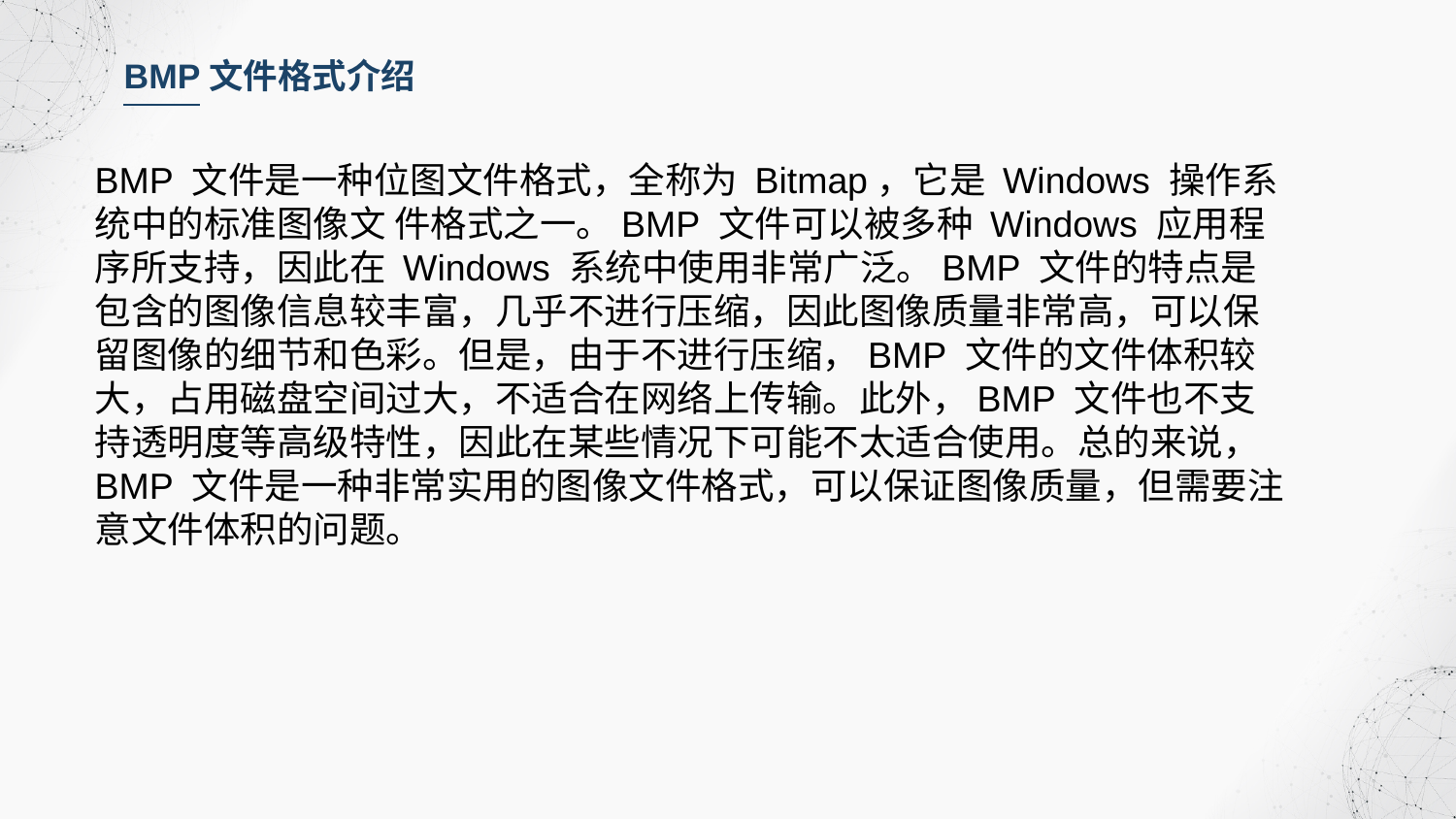

BMP文件格式介绍
BMP 文件是一种位图文件格式，全称为 Bitmap，它是 Windows 操作系统中的标准图像文 件格式之一。BMP 文件可以被多种 Windows 应用程序所支持，因此在 Windows 系统中使用非常广泛。BMP 文件的特点是包含的图像信息较丰富，几乎不进行压缩，因此图像质量非常高，可以保留图像的细节和色彩。但是，由于不进行压缩，BMP 文件的文件体积较大，占用磁盘空间过大，不适合在网络上传输。此外，BMP 文件也不支持透明度等高级特性，因此在某些情况下可能不太适合使用。总的来说，BMP 文件是一种非常实用的图像文件格式，可以保证图像质量，但需要注意文件体积的问题。